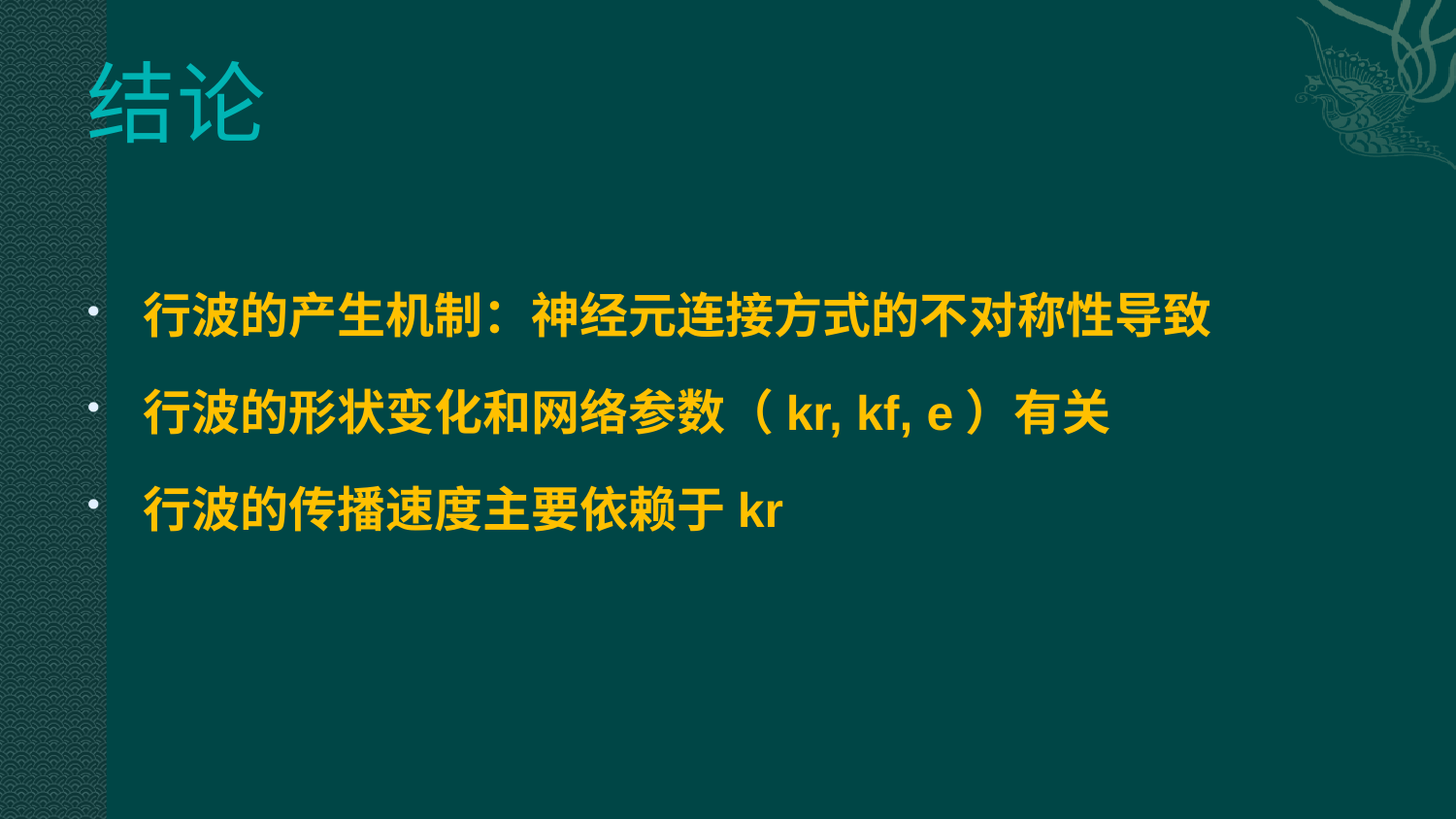

# 结论
行波的产生机制：神经元连接方式的不对称性导致
行波的形状变化和网络参数（kr, kf, e）有关
行波的传播速度主要依赖于kr